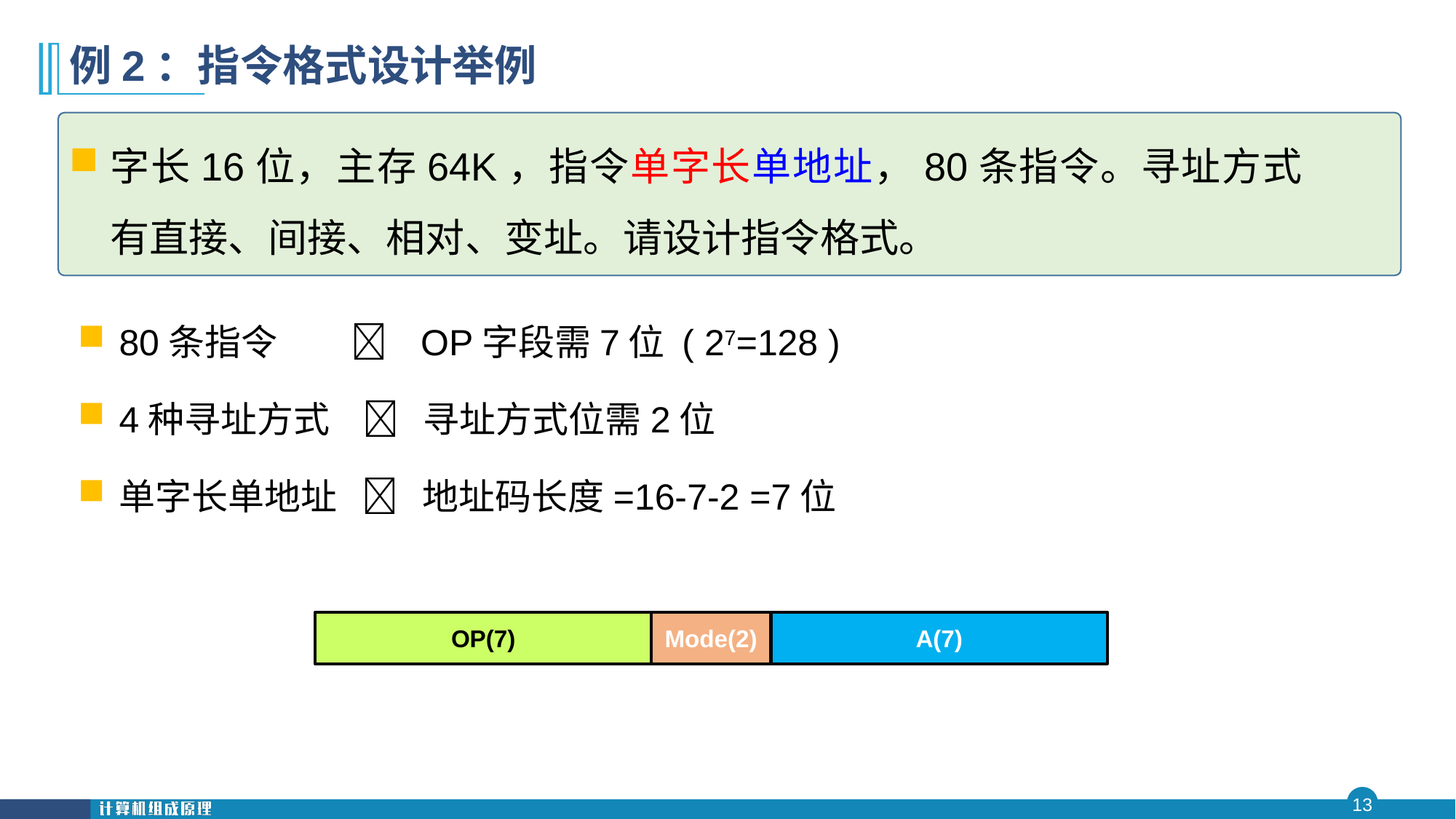

# 例2：指令格式设计举例

字长16位，主存64K，指令单字长单地址，80条指令。寻址方式有直接、间接、相对、变址。请设计指令格式。

80条指令         ⇒   OP字段需7位 ( 27=128 )
4种寻址方式    ⇒   寻址方式位需2位
单字长单地址   ⇒   地址码长度=16-7-2 =7位

Mode(2)
A(7)
OP(7)